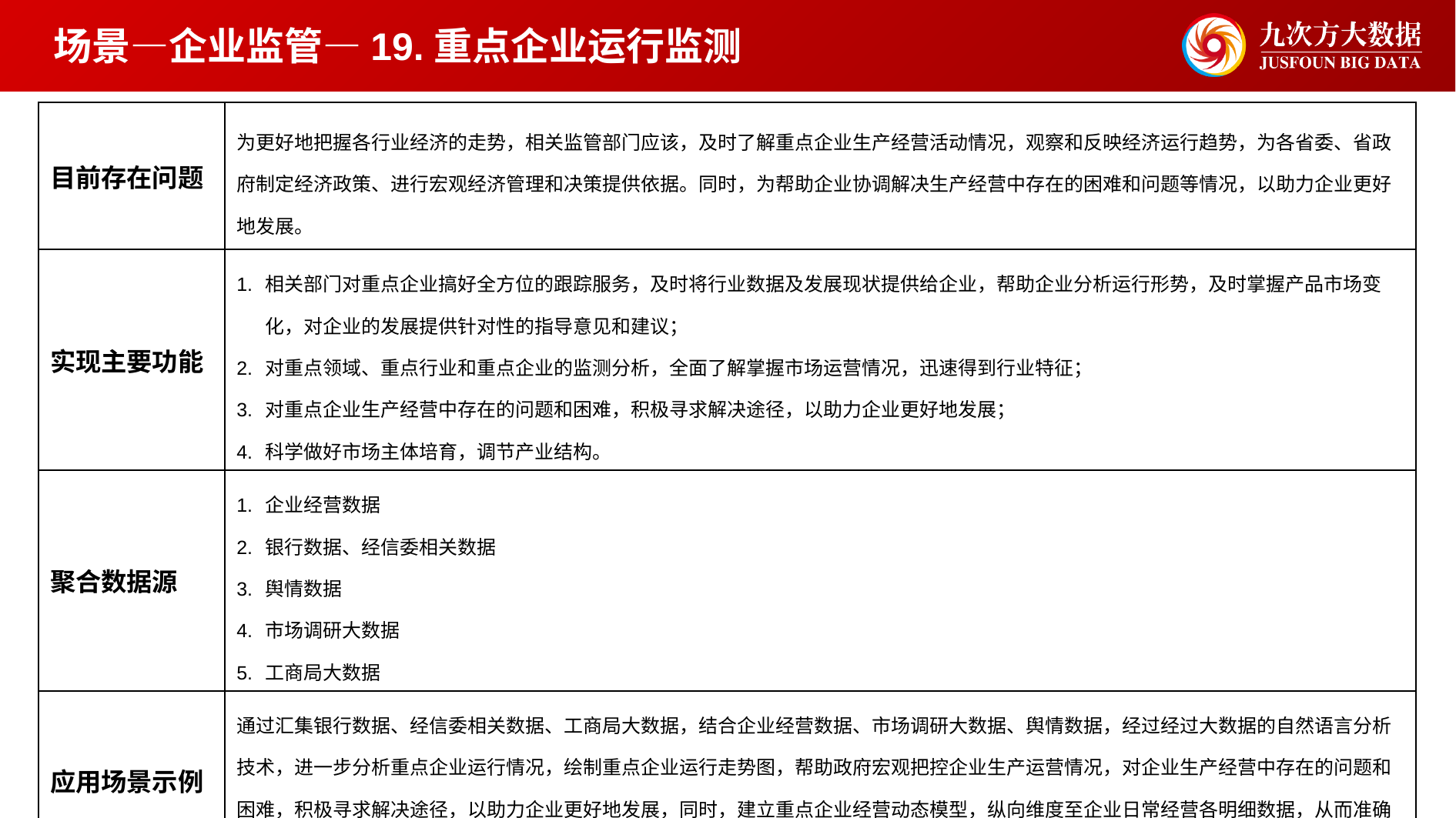

场景—企业监管—19.重点企业运行监测
| 目前存在问题 | 为更好地把握各行业经济的走势，相关监管部门应该，及时了解重点企业生产经营活动情况，观察和反映经济运行趋势，为各省委、省政府制定经济政策、进行宏观经济管理和决策提供依据。同时，为帮助企业协调解决生产经营中存在的困难和问题等情况，以助力企业更好地发展。 |
| --- | --- |
| 实现主要功能 | 相关部门对重点企业搞好全方位的跟踪服务，及时将行业数据及发展现状提供给企业，帮助企业分析运行形势，及时掌握产品市场变化，对企业的发展提供针对性的指导意见和建议； 对重点领域、重点行业和重点企业的监测分析，全面了解掌握市场运营情况，迅速得到行业特征； 对重点企业生产经营中存在的问题和困难，积极寻求解决途径，以助力企业更好地发展； 科学做好市场主体培育，调节产业结构。 |
| 聚合数据源 | 企业经营数据 银行数据、经信委相关数据 舆情数据 市场调研大数据 工商局大数据 |
| 应用场景示例 | 通过汇集银行数据、经信委相关数据、工商局大数据，结合企业经营数据、市场调研大数据、舆情数据，经过经过大数据的自然语言分析技术，进一步分析重点企业运行情况，绘制重点企业运行走势图，帮助政府宏观把控企业生产运营情况，对企业生产经营中存在的问题和困难，积极寻求解决途径，以助力企业更好地发展，同时，建立重点企业经营动态模型，纵向维度至企业日常经营各明细数据，从而准确把握企业正常运营轨迹与异常情况，并可及时作出预警，提高市场化、背景化、企业运营健康化发展。 |